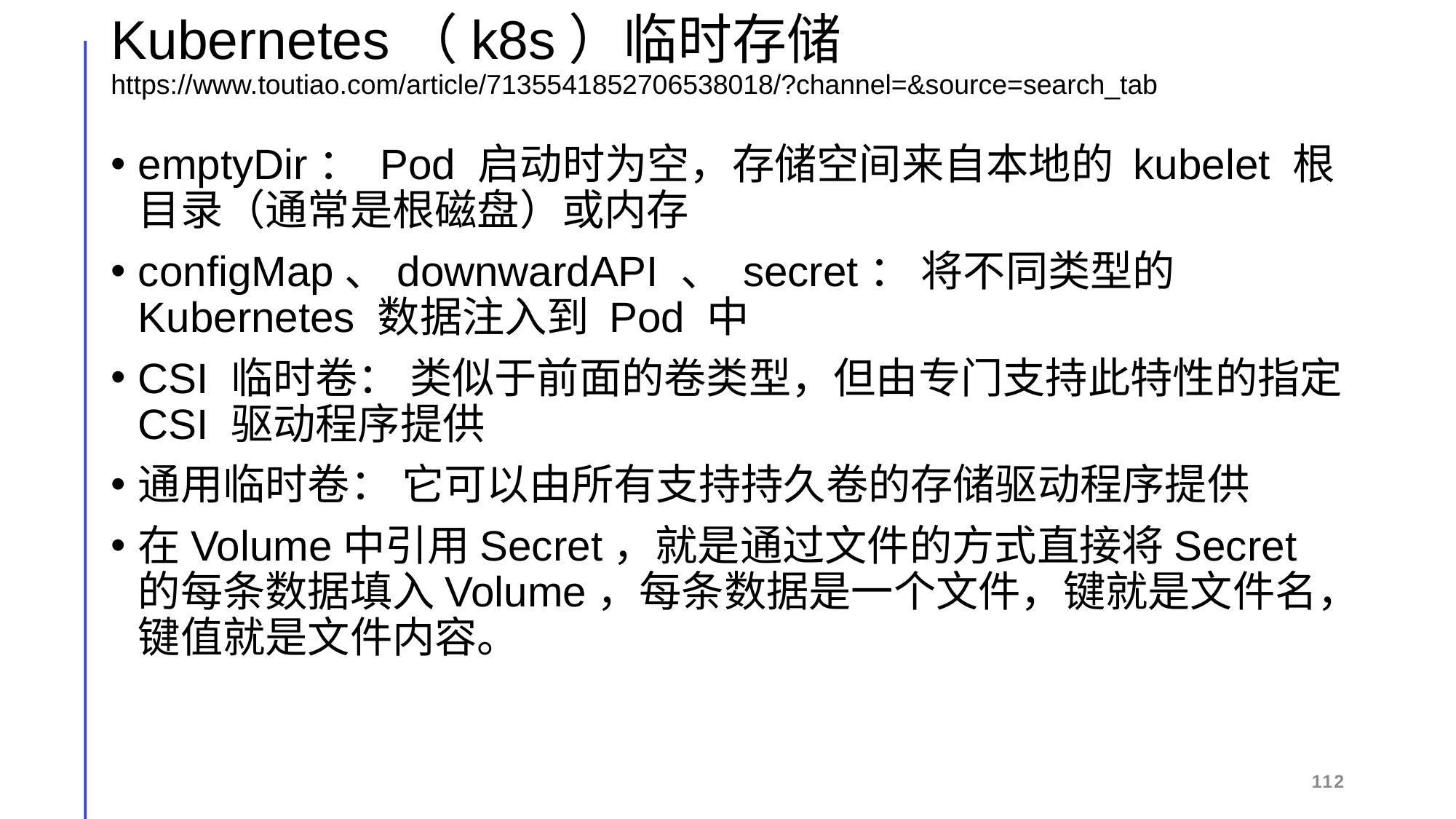

# Kubernetes（k8s）临时存储 https://www.toutiao.com/article/7135541852706538018/?channel=&source=search_tab
emptyDir： Pod 启动时为空，存储空间来自本地的 kubelet 根目录（通常是根磁盘）或内存
configMap、downwardAPI 、 secret： 将不同类型的 Kubernetes 数据注入到 Pod 中
CSI 临时卷： 类似于前面的卷类型，但由专门支持此特性的指定 CSI 驱动程序提供
通用临时卷： 它可以由所有支持持久卷的存储驱动程序提供
在Volume中引用Secret，就是通过文件的方式直接将Secret的每条数据填入Volume，每条数据是一个文件，键就是文件名，键值就是文件内容。
112